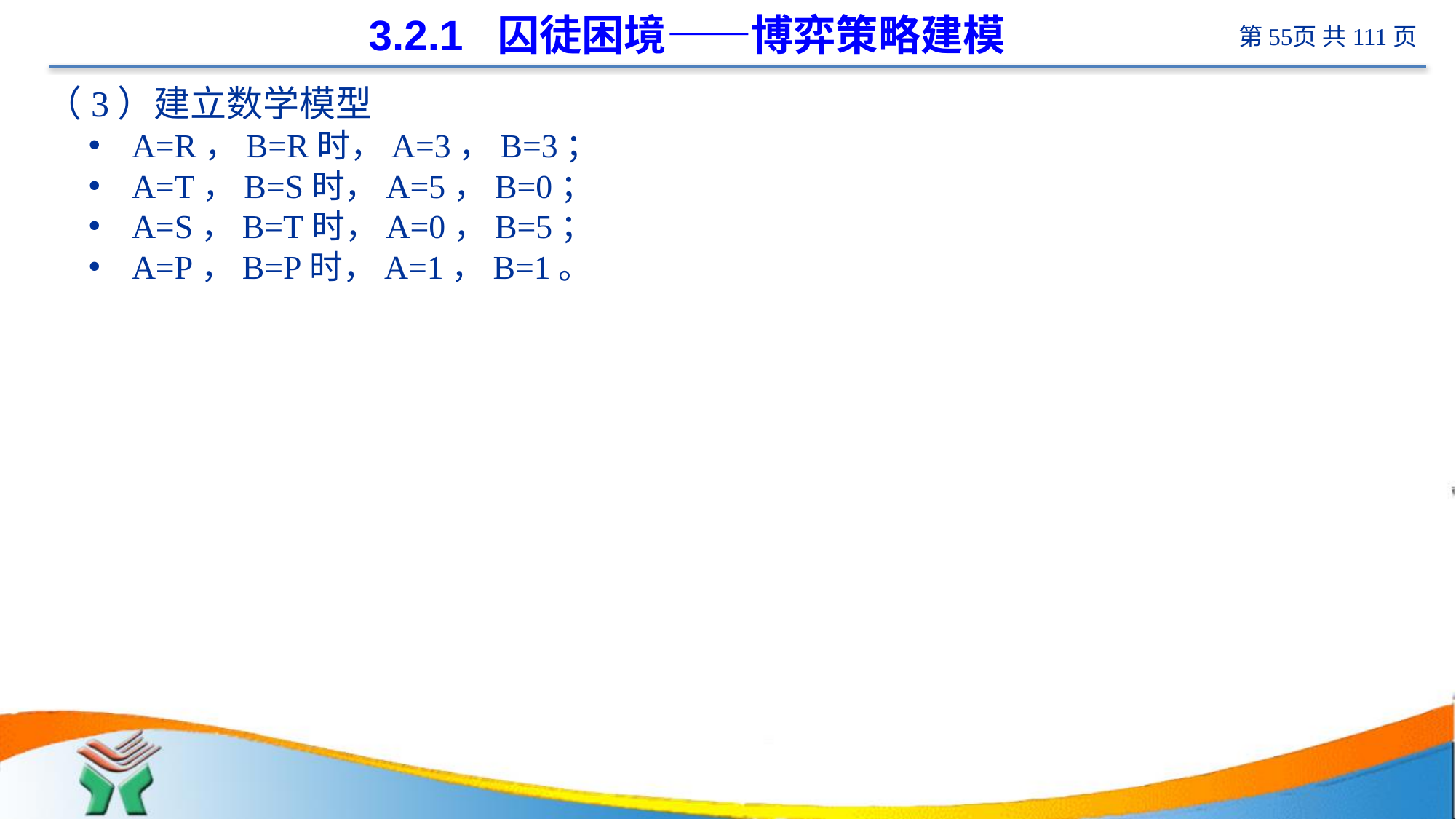

# 3.2.1  囚徒困境——博弈策略建模
（3）建立数学模型
A=R，B=R时，A=3，B=3；
A=T，B=S时，A=5，B=0；
A=S，B=T时，A=0，B=5；
A=P，B=P时，A=1，B=1。